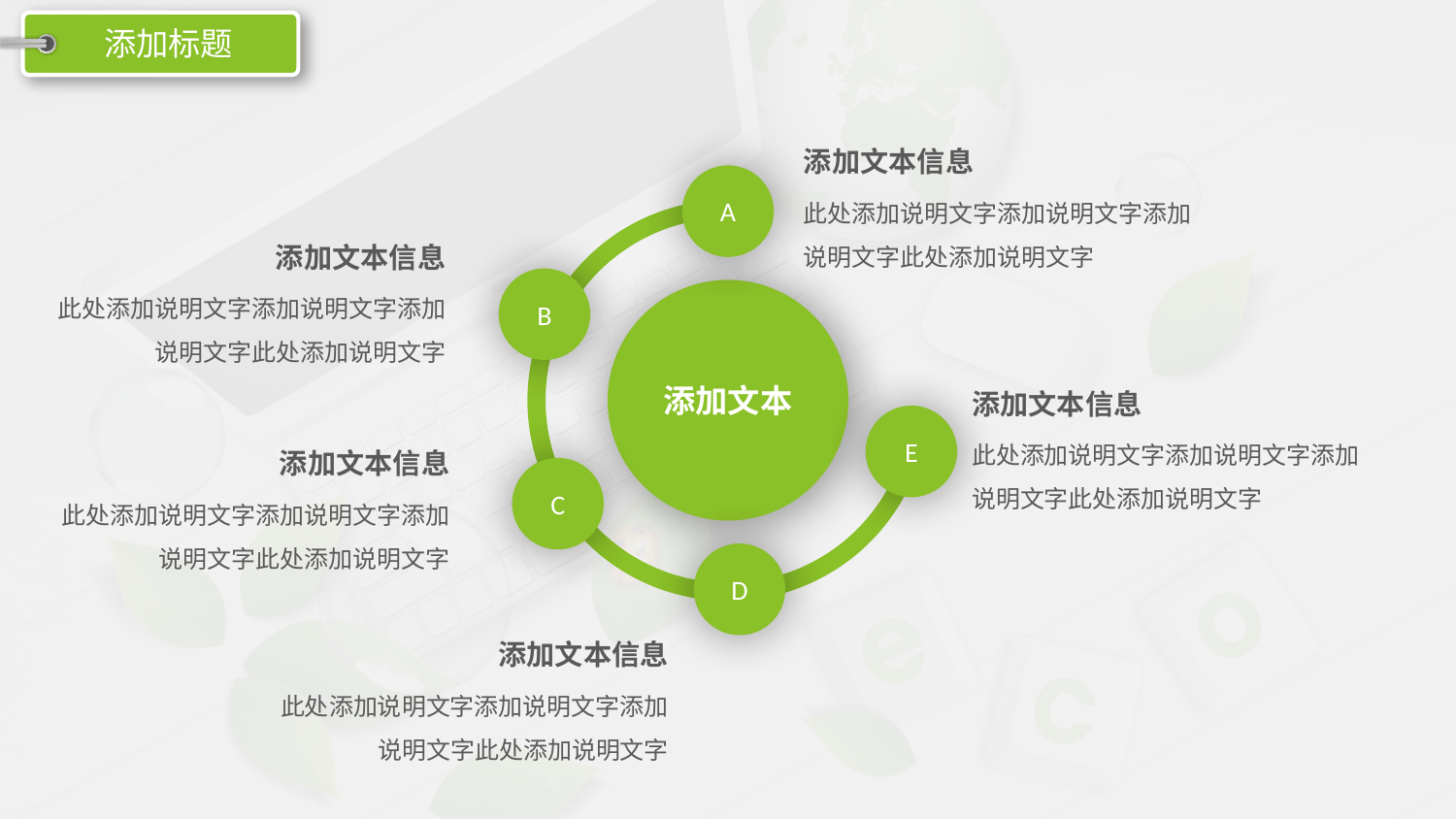

添加标题

添加文本信息
此处添加说明文字添加说明文字添加说明文字此处添加说明文字
A

添加文本信息
此处添加说明文字添加说明文字添加说明文字此处添加说明文字
B

添加文本
添加文本信息
此处添加说明文字添加说明文字添加说明文字此处添加说明文字
E
添加文本信息
此处添加说明文字添加说明文字添加说明文字此处添加说明文字
C
D
添加文本信息
此处添加说明文字添加说明文字添加说明文字此处添加说明文字